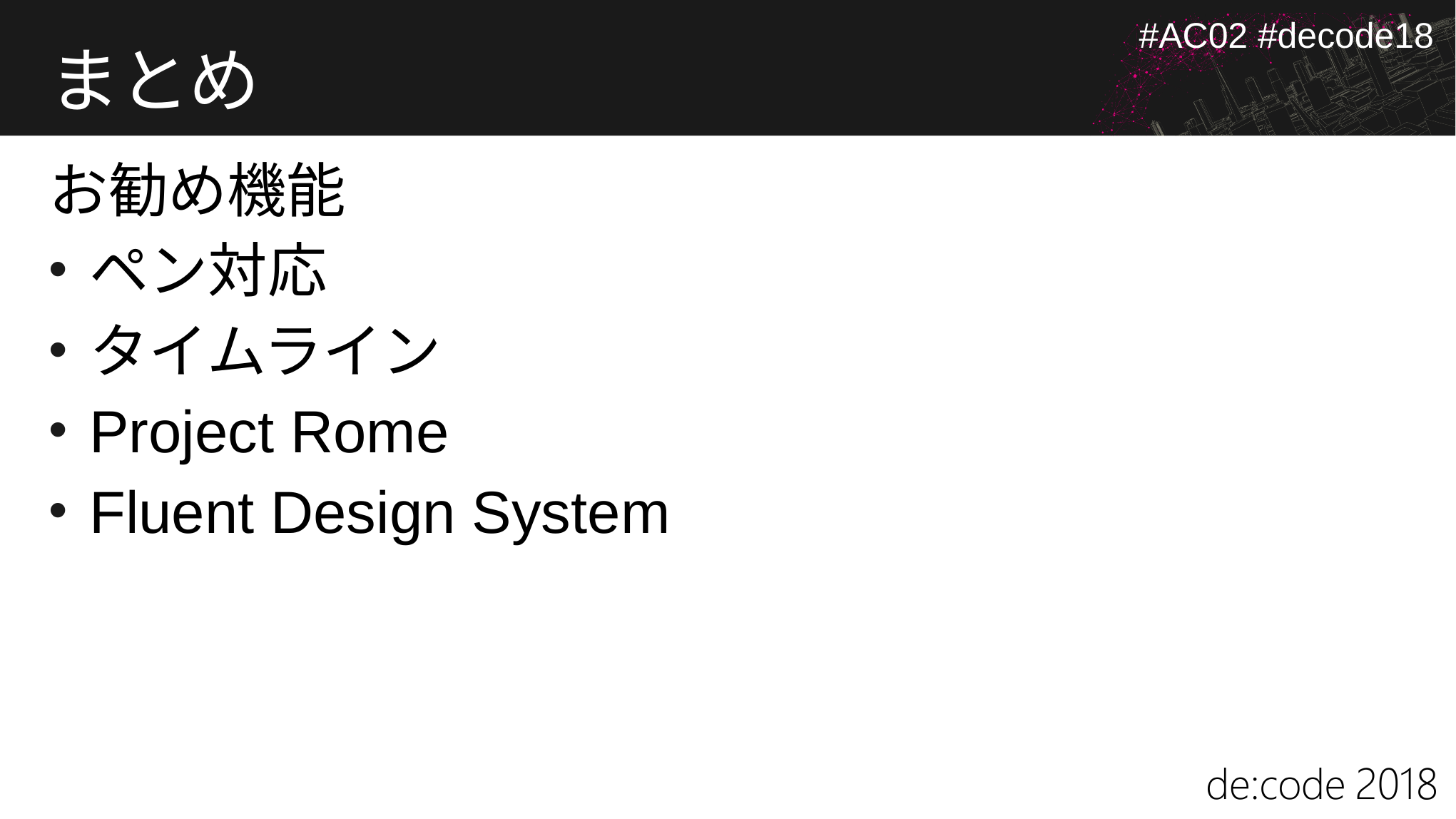

# まとめ
お勧め機能
ペン対応
タイムライン
Project Rome
Fluent Design System